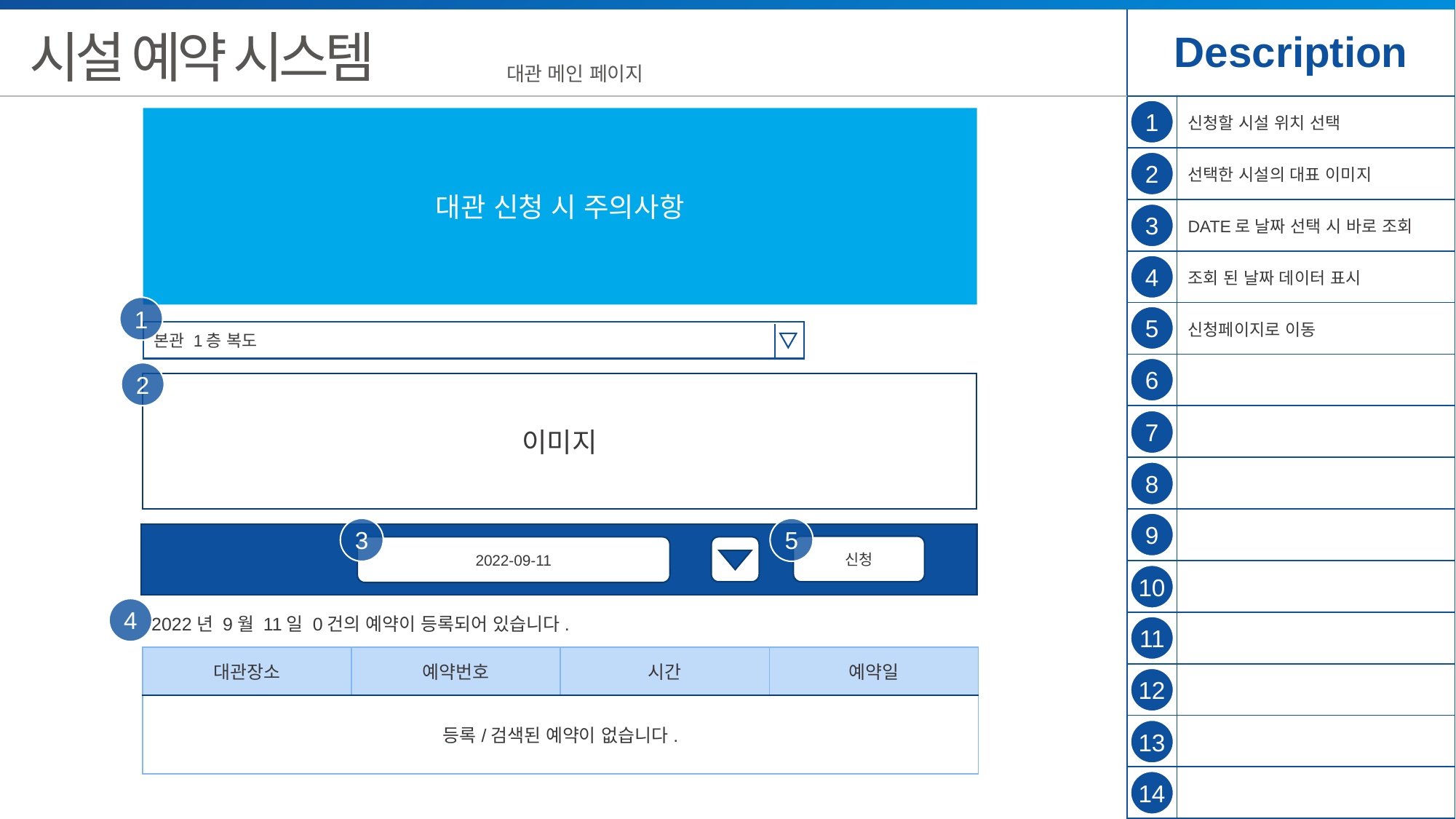

| Description |  |
| --- | --- |
|  | 신청할 시설 위치 선택 |
|  | 선택한 시설의 대표 이미지 |
|  | DATE로 날짜 선택 시 바로 조회 |
|  | 조회 된 날짜 데이터 표시 |
|  | 신청페이지로 이동 |
|  |  |
|  |  |
|  |  |
|  |  |
|  |  |
|  |  |
|  |  |
|  |  |
|  |  |
시설 예약 시스템
대관 메인 페이지
1
대관 신청 시 주의사항
2
3
4
1
5
본관 1층 복도

6
2
이미지
7
8
9
5
3

신청
2022-09-11

10
4
2022년 9월 11일 0건의 예약이 등록되어 있습니다.
11
| 대관장소 | 예약번호 | 시간 | 예약일 |
| --- | --- | --- | --- |
| 등록/검색된 예약이 없습니다. |  |  |  |
12
13
14